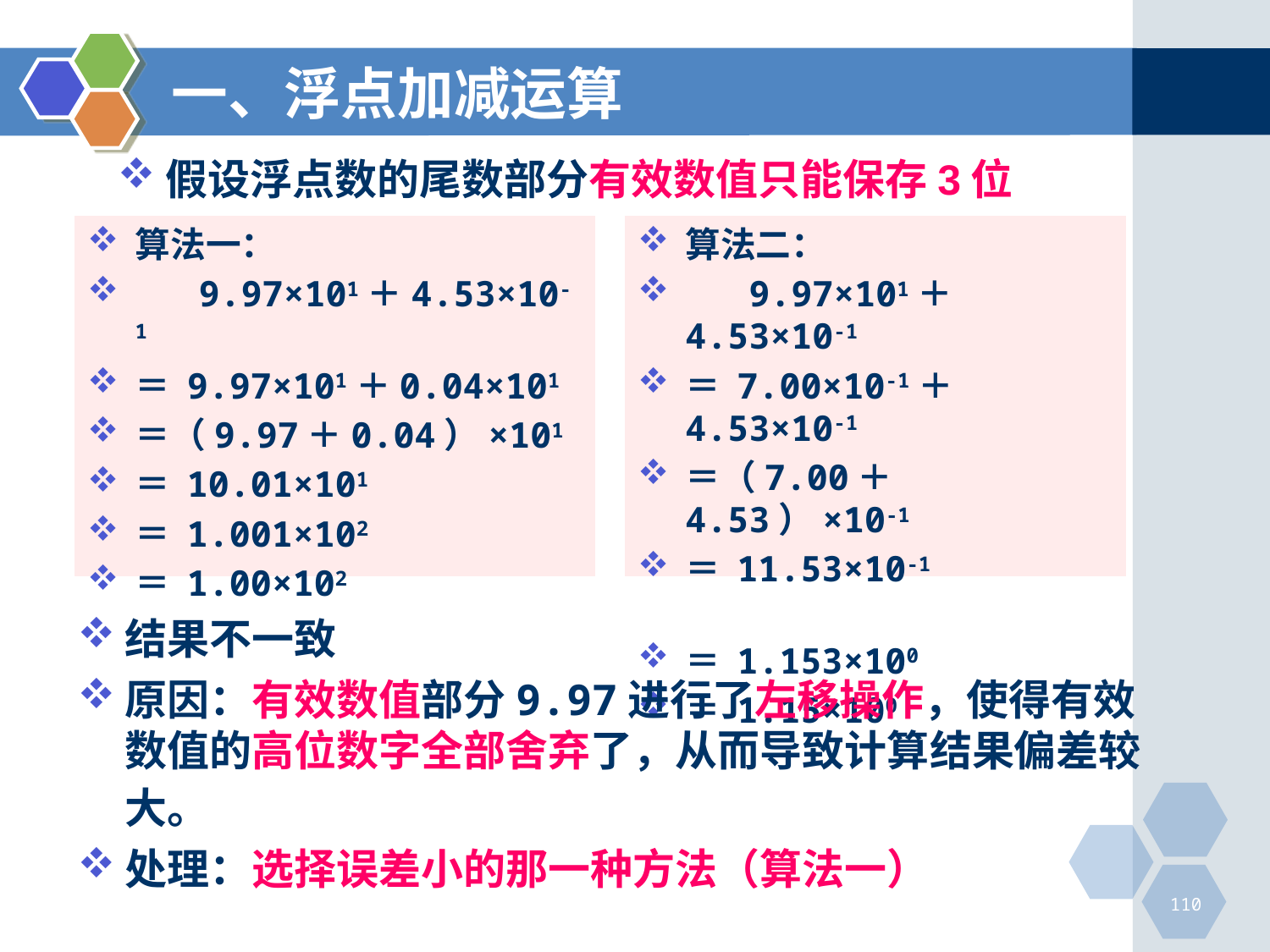

# 一、浮点加减运算
假设浮点数的尾数部分有效数值只能保存3位
算法一：
   9.97×101＋4.53×10-1
＝ 9.97×101＋0.04×101
＝（9.97＋0.04）×101
＝ 10.01×101
＝ 1.001×102
＝ 1.00×102
算法二：
   9.97×101＋4.53×10-1
＝ 7.00×10-1＋4.53×10-1
＝（7.00＋4.53）×10-1
＝ 11.53×10-1
＝ 1.153×100
＝ 1.15×100
结果不一致
原因：有效数值部分9.97进行了左移操作，使得有效数值的高位数字全部舍弃了，从而导致计算结果偏差较大。
处理：选择误差小的那一种方法（算法一）
110